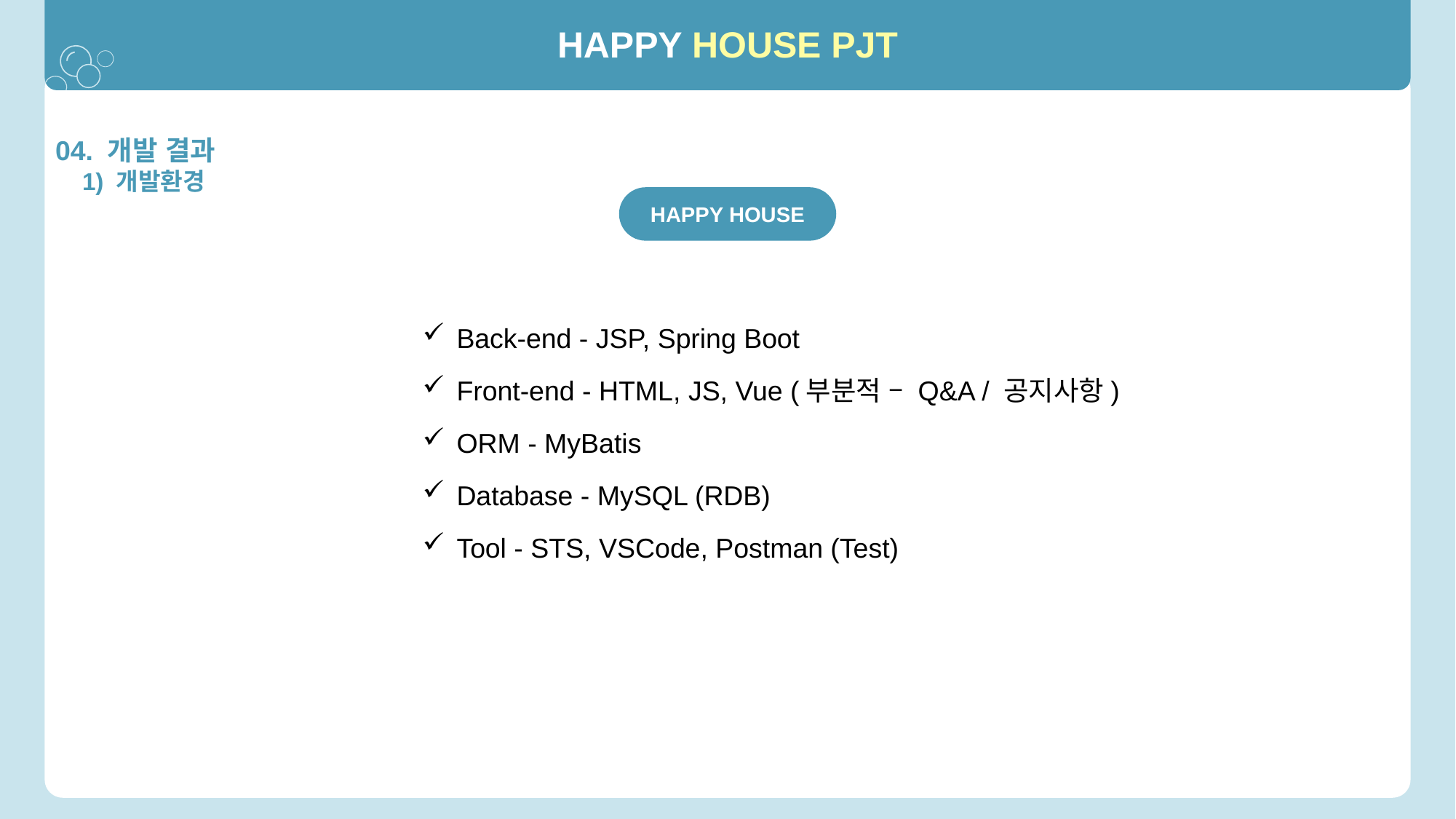

HAPPY HOUSE PJT

04. 개발 결과
    1) 개발환경
HAPPY HOUSE
Back-end - JSP, Spring Boot
Front-end - HTML, JS, Vue (부분적 – Q&A / 공지사항)
ORM - MyBatis
Database - MySQL (RDB)
Tool - STS, VSCode, Postman (Test)